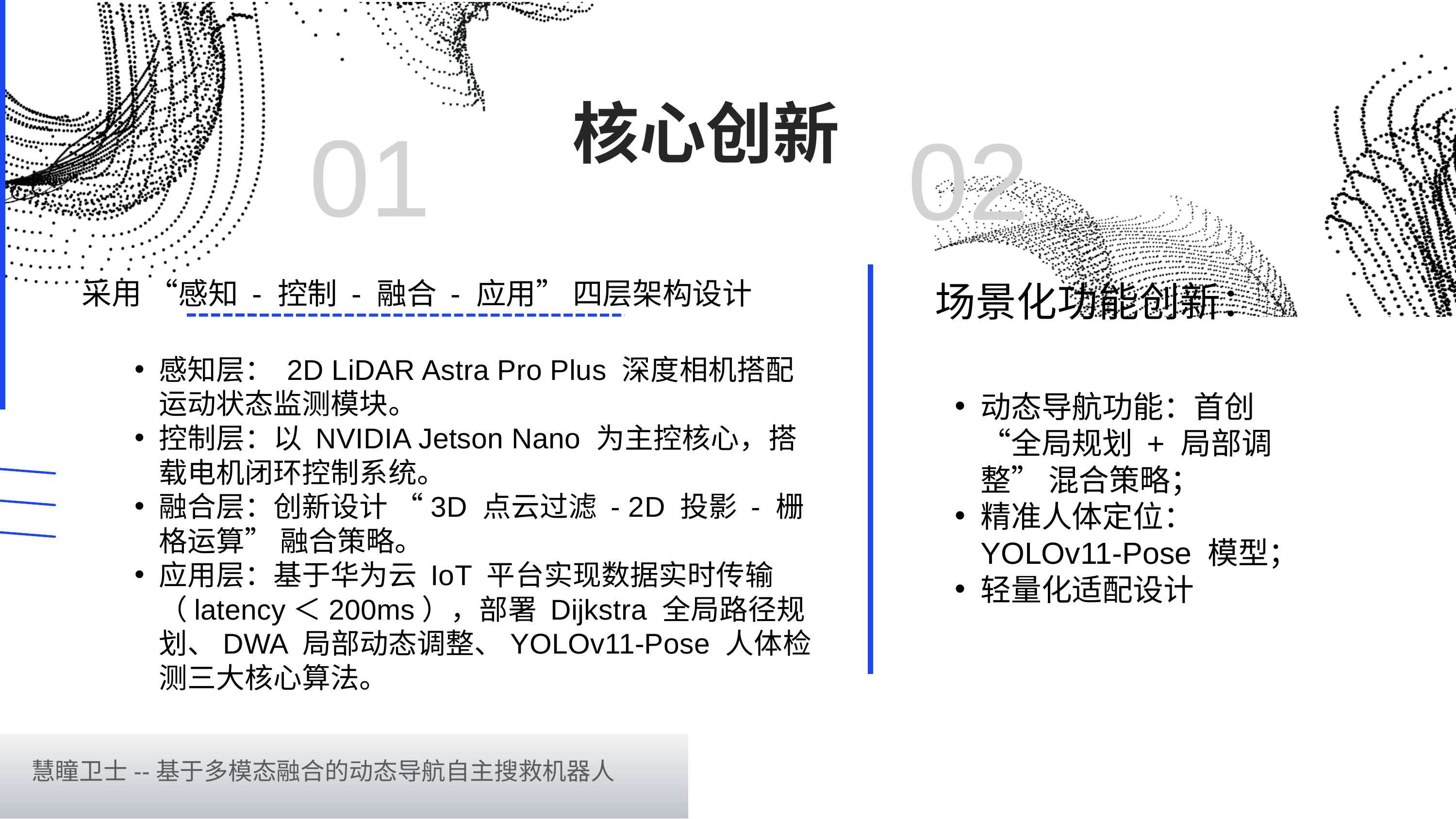

01
02
核心创新
e7d195523061f1c03a90ee8e42cb24248e56383cd534985688F9F494128731F165EE95AB4B0C0A38076AAEA07667B1565C446FC45FF01DFB0E885BCDBDF3A284F3DB14DA61DD97F0BAB2E6C668FB4931972B188F3D7CE0CF23696CEF5693A64D53C8FB1F0925ED8BBF9C215EAD4326740F00D499DB15BFCD5E15A56FD8CC2D4B1F17509DE0C17F06617875BF3885BF1D

采用 “感知 - 控制 - 融合 - 应用” 四层架构设计

场景化功能创新：

动态导航功能：首创 “全局规划 + 局部调整” 混合策略；
精准人体定位： YOLOv11-Pose 模型；
轻量化适配设计

感知层： 2D LiDAR Astra Pro Plus 深度相机搭配运动状态监测模块。
控制层：以 NVIDIA Jetson Nano 为主控核心，搭载电机闭环控制系统。
融合层：创新设计 “3D 点云过滤 - 2D 投影 - 栅格运算” 融合策略。
应用层：基于华为云 IoT 平台实现数据实时传输（latency＜200ms），部署 Dijkstra 全局路径规划、DWA 局部动态调整、YOLOv11-Pose 人体检测三大核心算法。

慧瞳卫士--基于多模态融合的动态导航自主搜救机器人